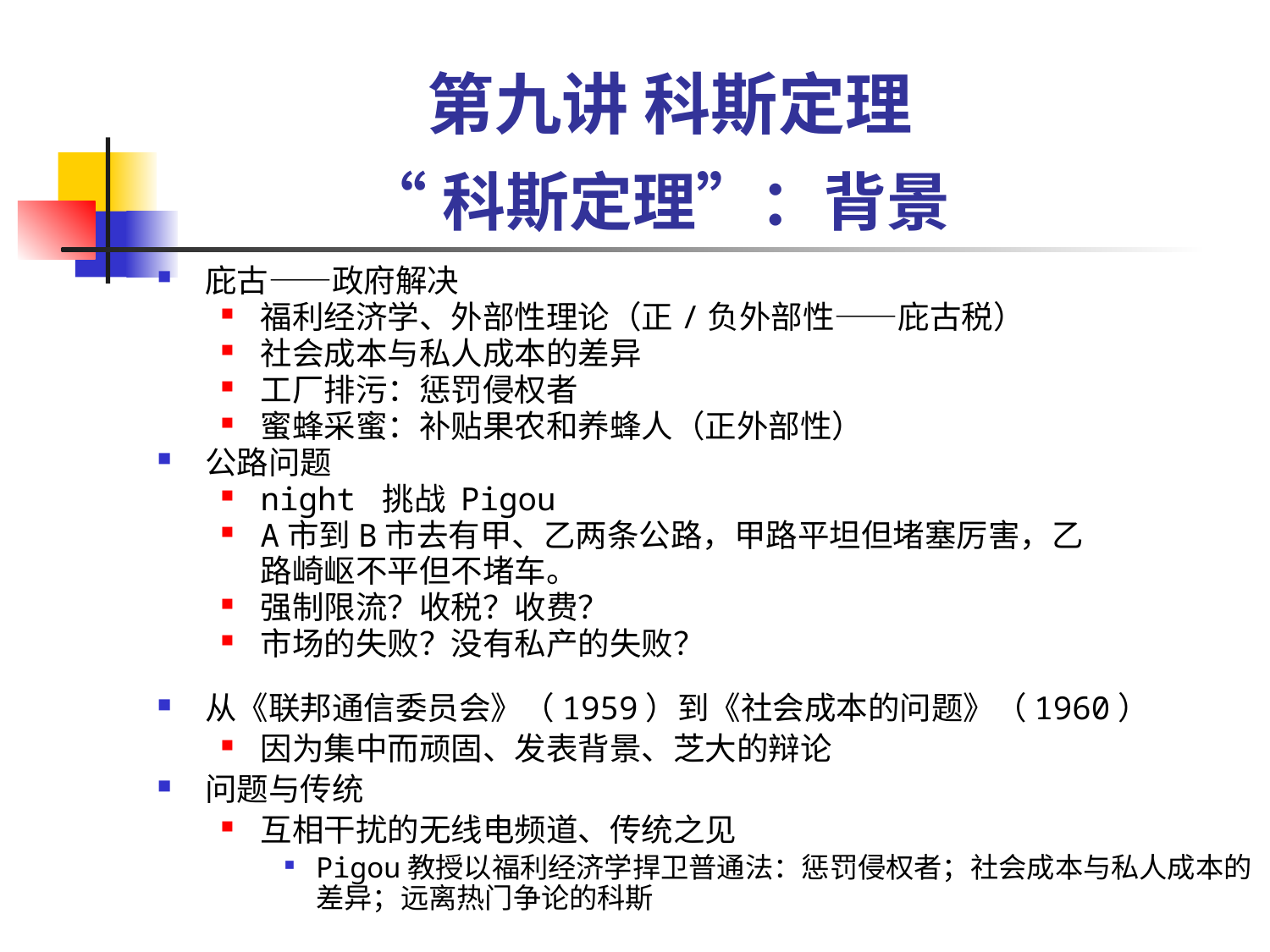

第九讲 科斯定理
# “科斯定理”：背景
庇古——政府解决
福利经济学、外部性理论（正/负外部性——庇古税）
社会成本与私人成本的差异
工厂排污：惩罚侵权者
蜜蜂采蜜：补贴果农和养蜂人（正外部性）
公路问题
night 挑战 Pigou
A市到B市去有甲、乙两条公路，甲路平坦但堵塞厉害，乙路崎岖不平但不堵车。
强制限流？收税？收费？
市场的失败？没有私产的失败？
从《联邦通信委员会》（1959）到《社会成本的问题》（1960）
因为集中而顽固、发表背景、芝大的辩论
问题与传统
互相干扰的无线电频道、传统之见
Pigou教授以福利经济学捍卫普通法：惩罚侵权者；社会成本与私人成本的差异；远离热门争论的科斯